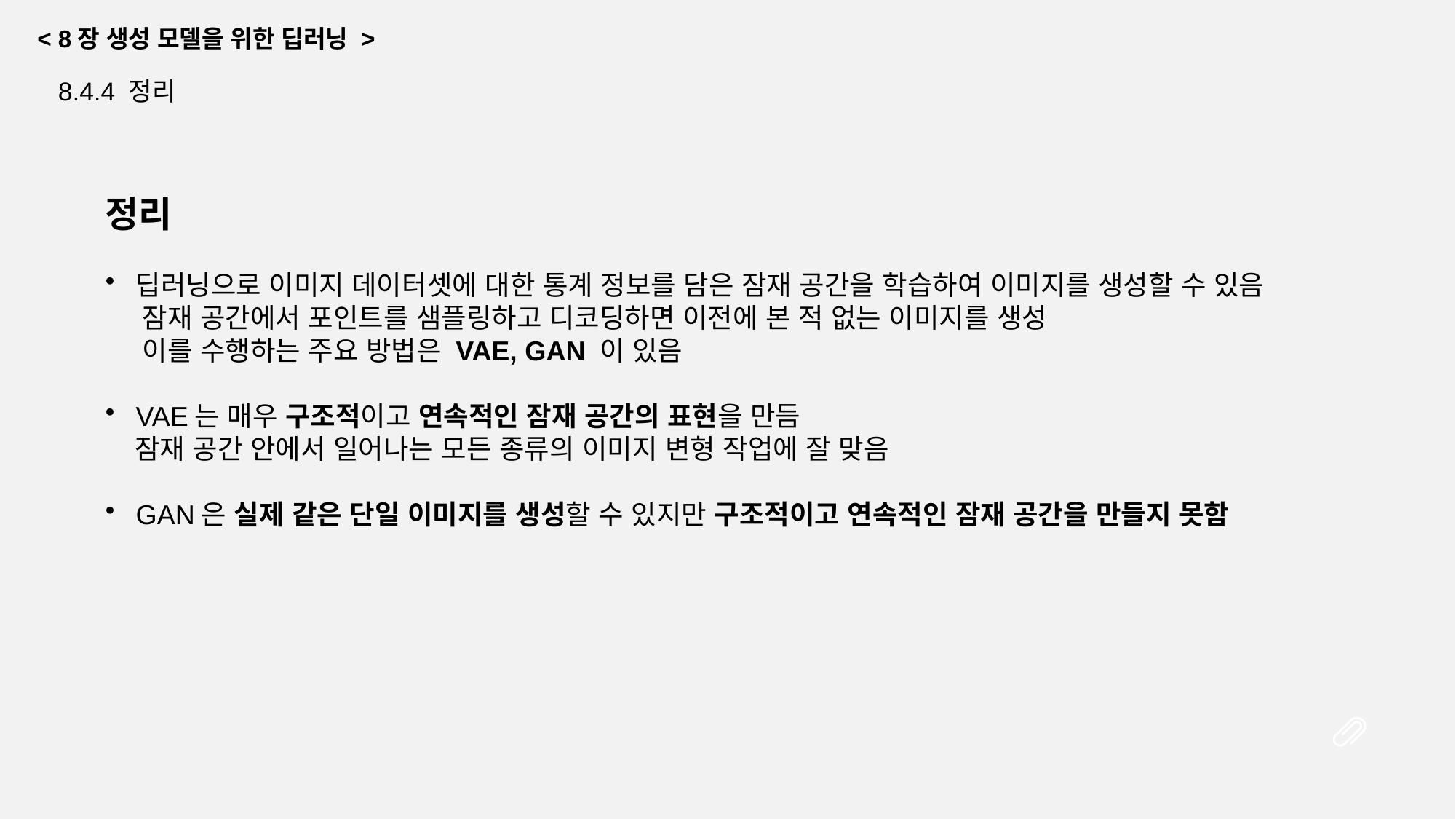

< 8장 생성 모델을 위한 딥러닝 >
8.4.4 정리
정리

딥러닝으로 이미지 데이터셋에 대한 통계 정보를 담은 잠재 공간을 학습하여 이미지를 생성할 수 있음
    잠재 공간에서 포인트를 샘플링하고 디코딩하면 이전에 본 적 없는 이미지를 생성
    이를 수행하는 주요 방법은 VAE, GAN 이 있음

VAE는 매우 구조적이고 연속적인 잠재 공간의 표현을 만듬
   잠재 공간 안에서 일어나는 모든 종류의 이미지 변형 작업에 잘 맞음

GAN은 실제 같은 단일 이미지를 생성할 수 있지만 구조적이고 연속적인 잠재 공간을 만들지 못함